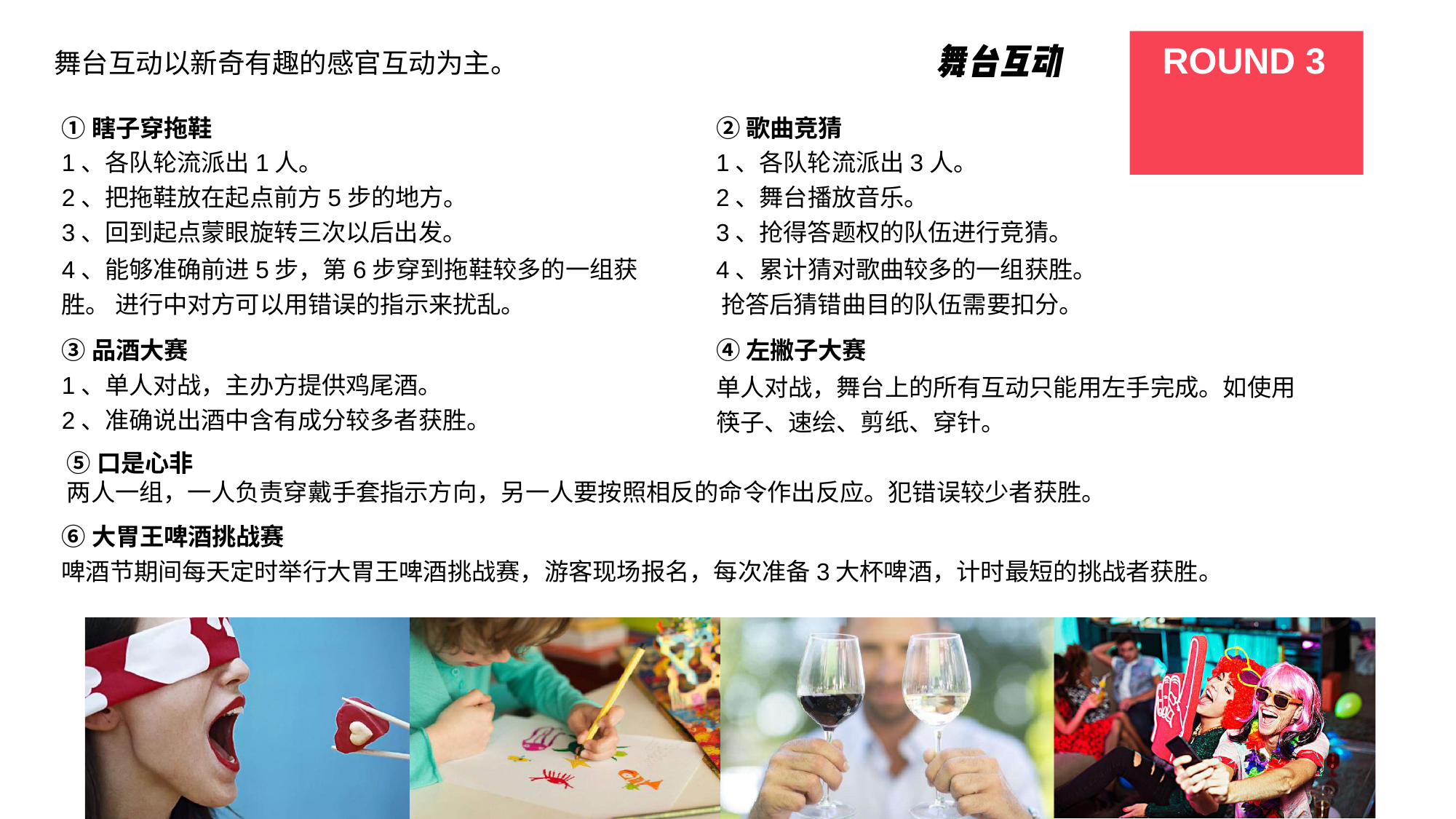

# ROUND 3

舞台互动以新奇有趣的感官互动为主。
①瞎子穿拖鞋
1、各队轮流派出1人。
2、把拖鞋放在起点前方5步的地方。
3、回到起点蒙眼旋转三次以后出发。
4、能够准确前进5步，第6步穿到拖鞋较多的一组获胜。 进行中对方可以用错误的指示来扰乱。
②歌曲竞猜
1、各队轮流派出3人。
2、舞台播放音乐。
3、抢得答题权的队伍进行竞猜。
4、累计猜对歌曲较多的一组获胜。 抢答后猜错曲目的队伍需要扣分。
③品酒大赛
1、单人对战，主办方提供鸡尾酒。
2、准确说出酒中含有成分较多者获胜。
⑤口是心非
④左撇子大赛
单人对战，舞台上的所有互动只能用左手完成。如使用 筷子、速绘、剪纸、穿针。
两人一组，一人负责穿戴手套指示方向，另一人要按照相反的命令作出反应。犯错误较少者获胜。
⑥大胃王啤酒挑战赛
啤酒节期间每天定时举行大胃王啤酒挑战赛，游客现场报名，每次准备3大杯啤酒，计时最短的挑战者获胜。